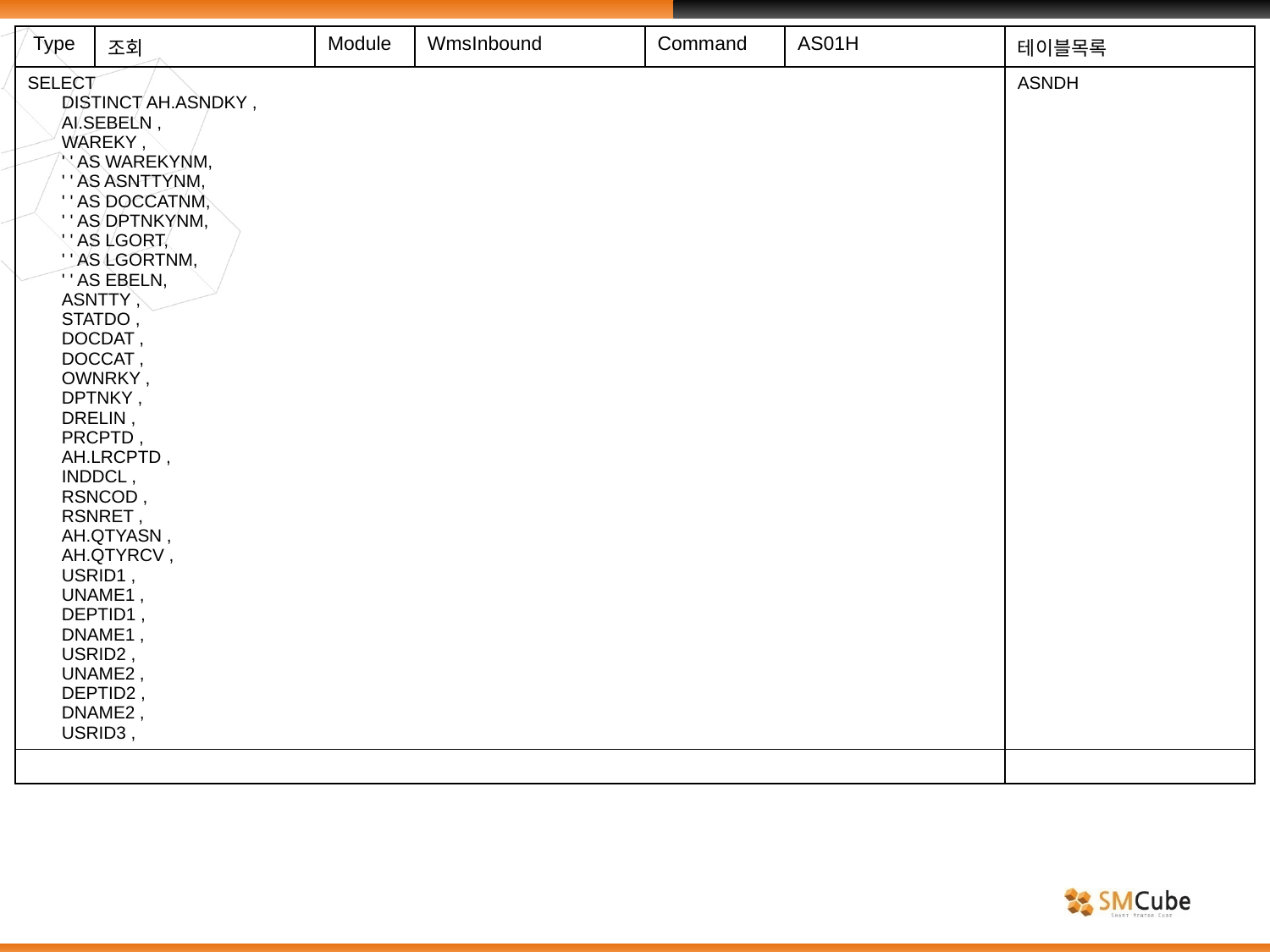

| Type | 조회 | Module | WmsInbound | Command | AS01H | 테이블목록 |
| --- | --- | --- | --- | --- | --- | --- |
| SELECT DISTINCT AH.ASNDKY , AI.SEBELN , WAREKY , ' ' AS WAREKYNM, ' ' AS ASNTTYNM, ' ' AS DOCCATNM, ' ' AS DPTNKYNM, ' ' AS LGORT, ' ' AS LGORTNM, ' ' AS EBELN, ASNTTY , STATDO , DOCDAT , DOCCAT , OWNRKY , DPTNKY , DRELIN , PRCPTD , AH.LRCPTD , INDDCL , RSNCOD , RSNRET , AH.QTYASN , AH.QTYRCV , USRID1 , UNAME1 , DEPTID1 , DNAME1 , USRID2 , UNAME2 , DEPTID2 , DNAME2 , USRID3 , |  |  |  |  |  | ASNDH |
|  |  |  |  |  |  |  |